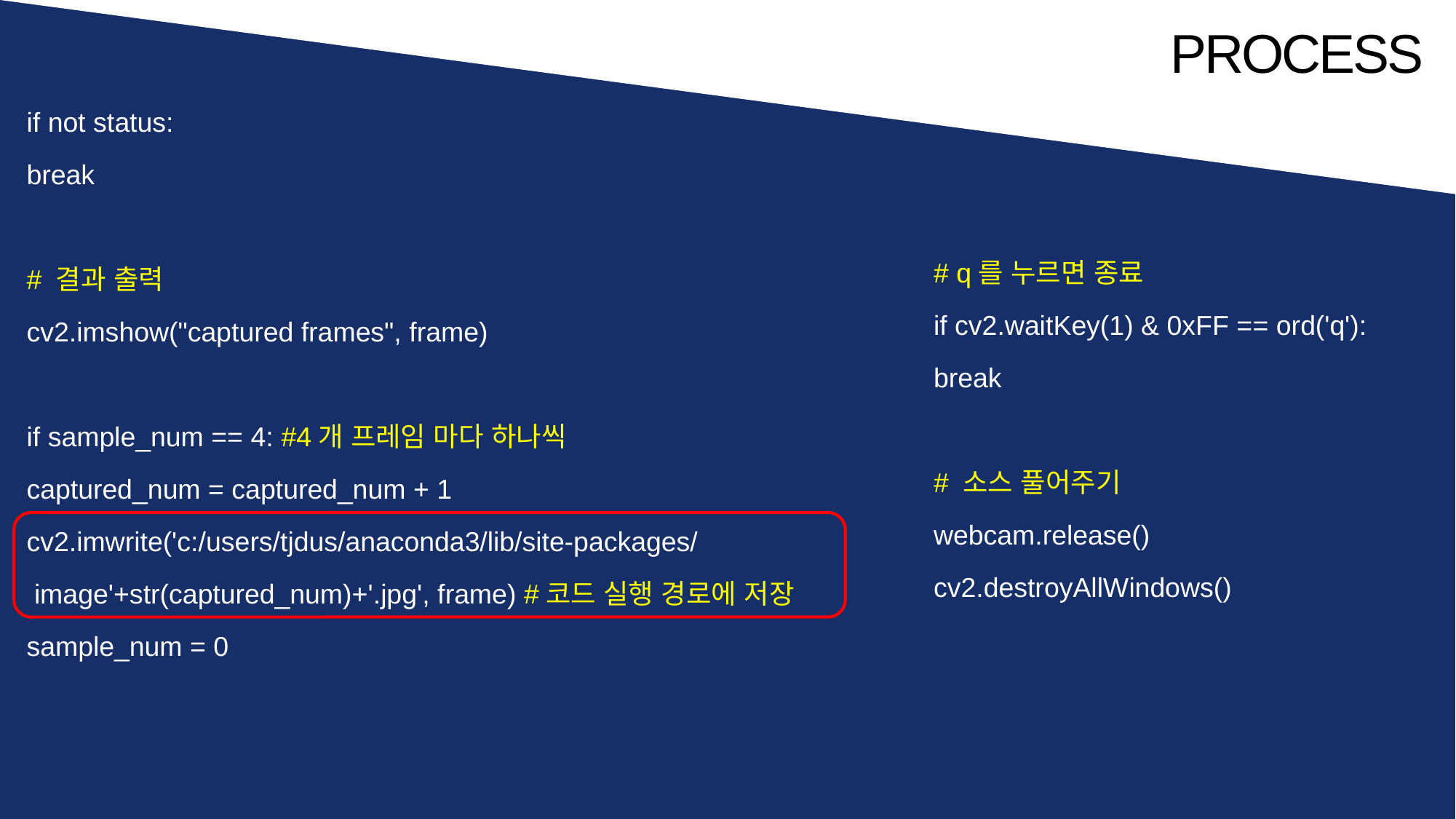

`
PROCESS
if not status:
break

# 결과 출력
cv2.imshow("captured frames", frame)

if sample_num == 4: #4개 프레임 마다 하나씩
captured_num = captured_num + 1
cv2.imwrite('c:/users/tjdus/anaconda3/lib/site-packages/image'+str(captured_num)+'.jpg', frame) #코드 실행 경로에 저장
sample_num = 0

# q를 누르면 종료
if cv2.waitKey(1) & 0xFF == ord('q'):
break

# 소스 풀어주기
webcam.release()
cv2.destroyAllWindows()

여기에 글씨를 적어주세요